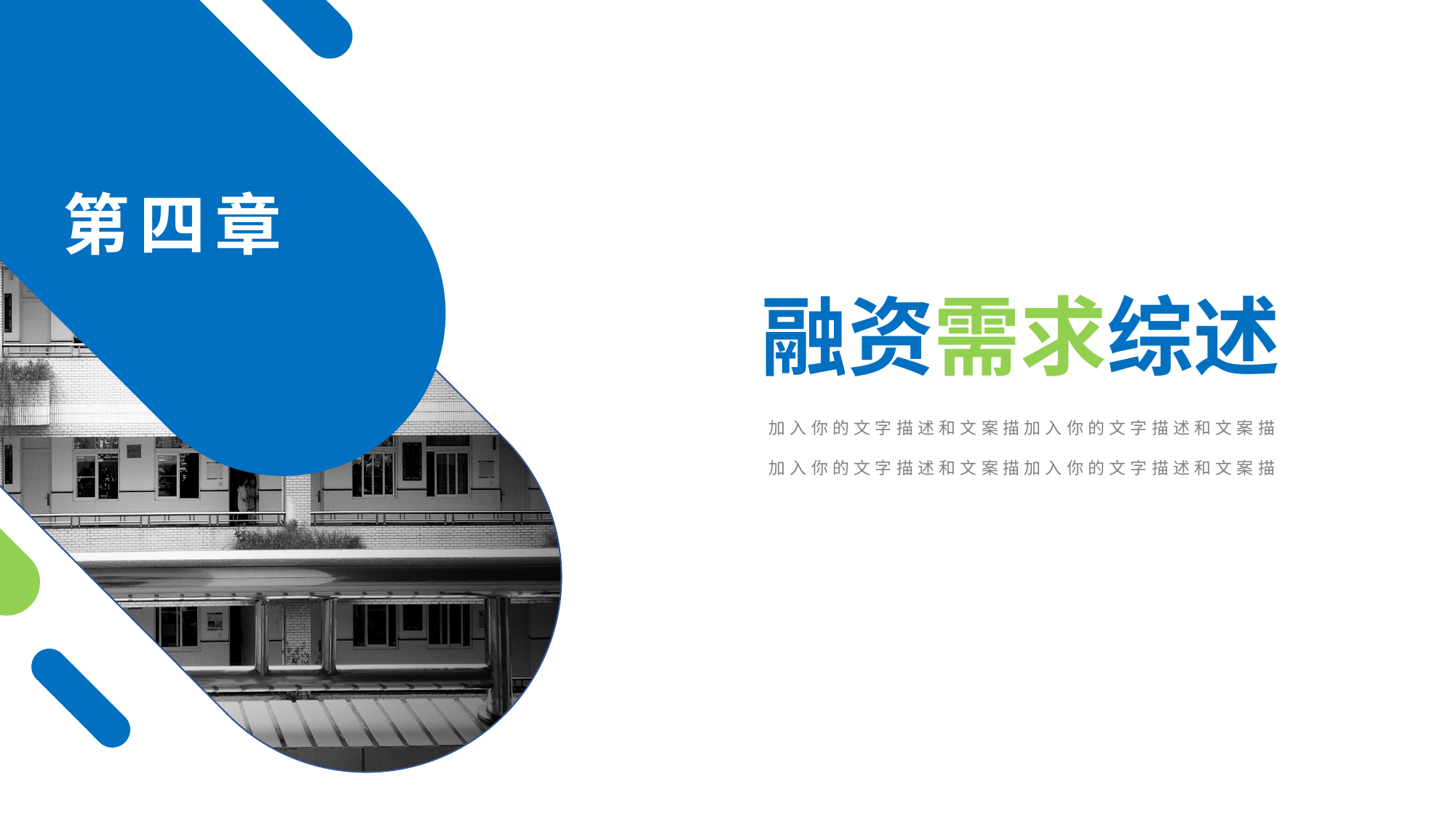

第四章
融资需求综述
加入你的文字描述和文案描加入你的文字描述和文案描
加入你的文字描述和文案描加入你的文字描述和文案描